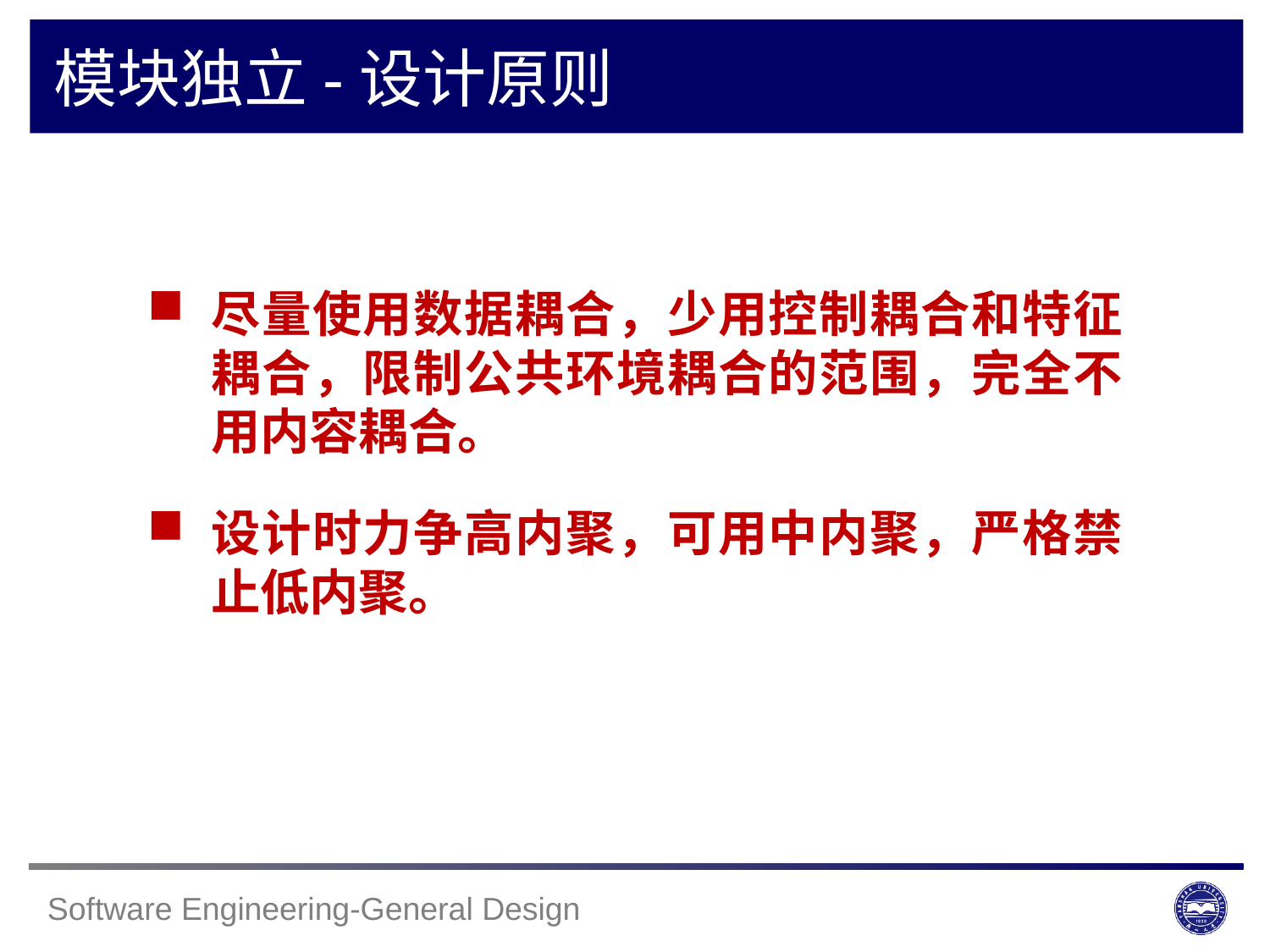

模块独立-设计原则
尽量使用数据耦合，少用控制耦合和特征耦合，限制公共环境耦合的范围，完全不用内容耦合。
设计时力争高内聚，可用中内聚，严格禁止低内聚。